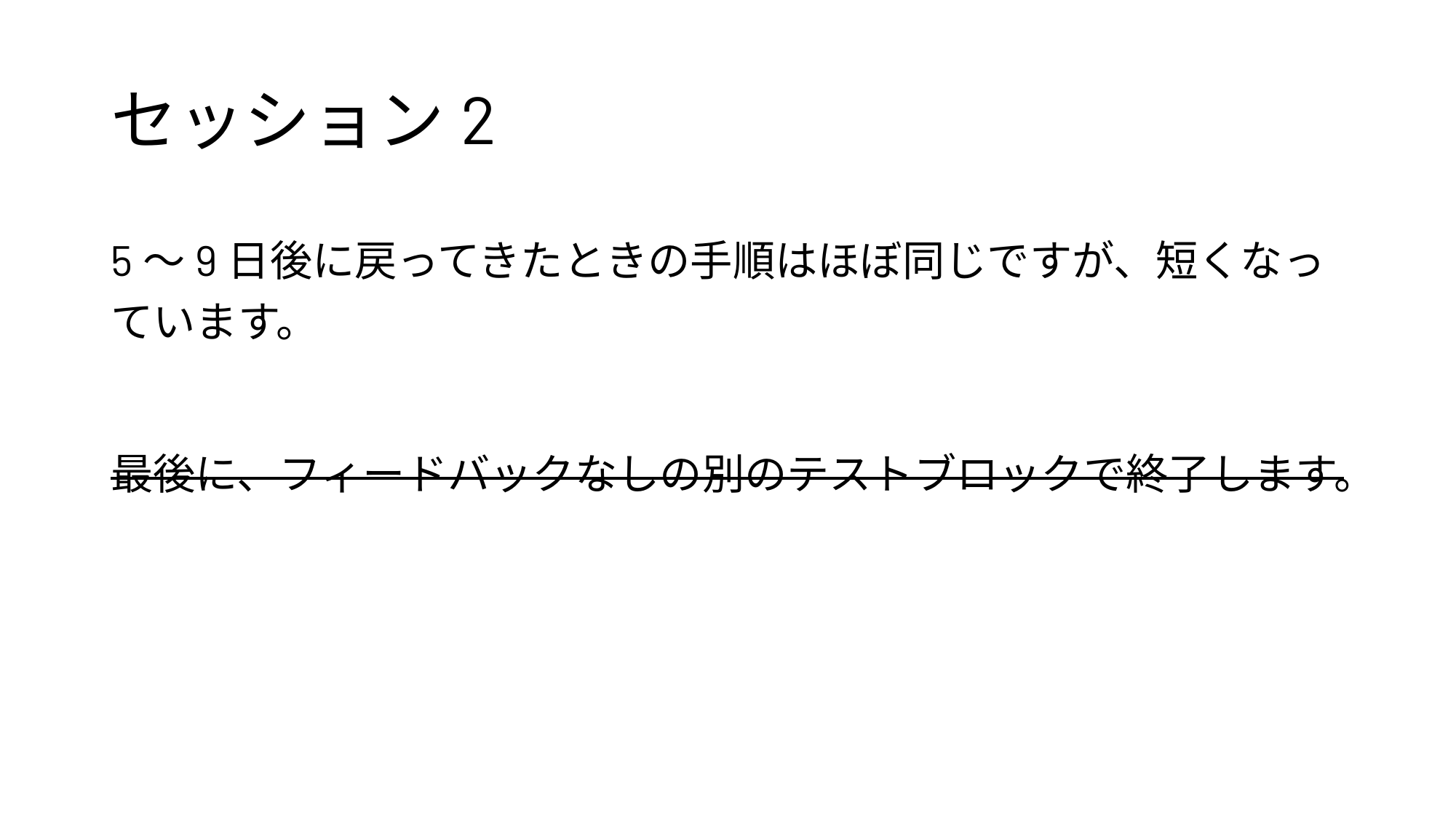

# セッション2
5～9日後に戻ってきたときの手順はほぼ同じですが、短くなっています。

最後に、フィードバックなしの別のテストブロックで終了します。